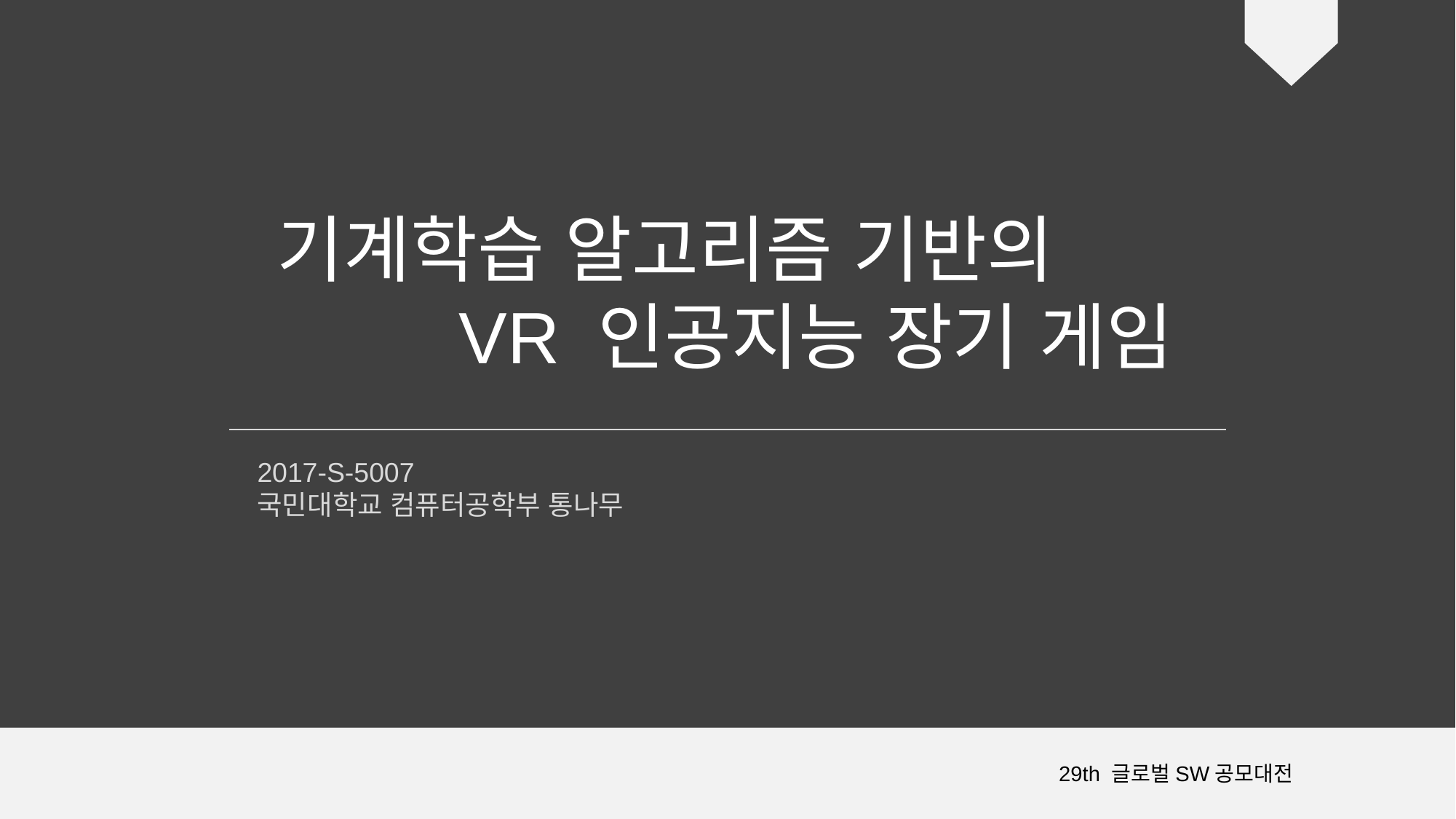

기계학습 알고리즘 기반의
         VR 인공지능 장기 게임
2017-S-5007
국민대학교 컴퓨터공학부 통나무

29th 글로벌SW공모대전